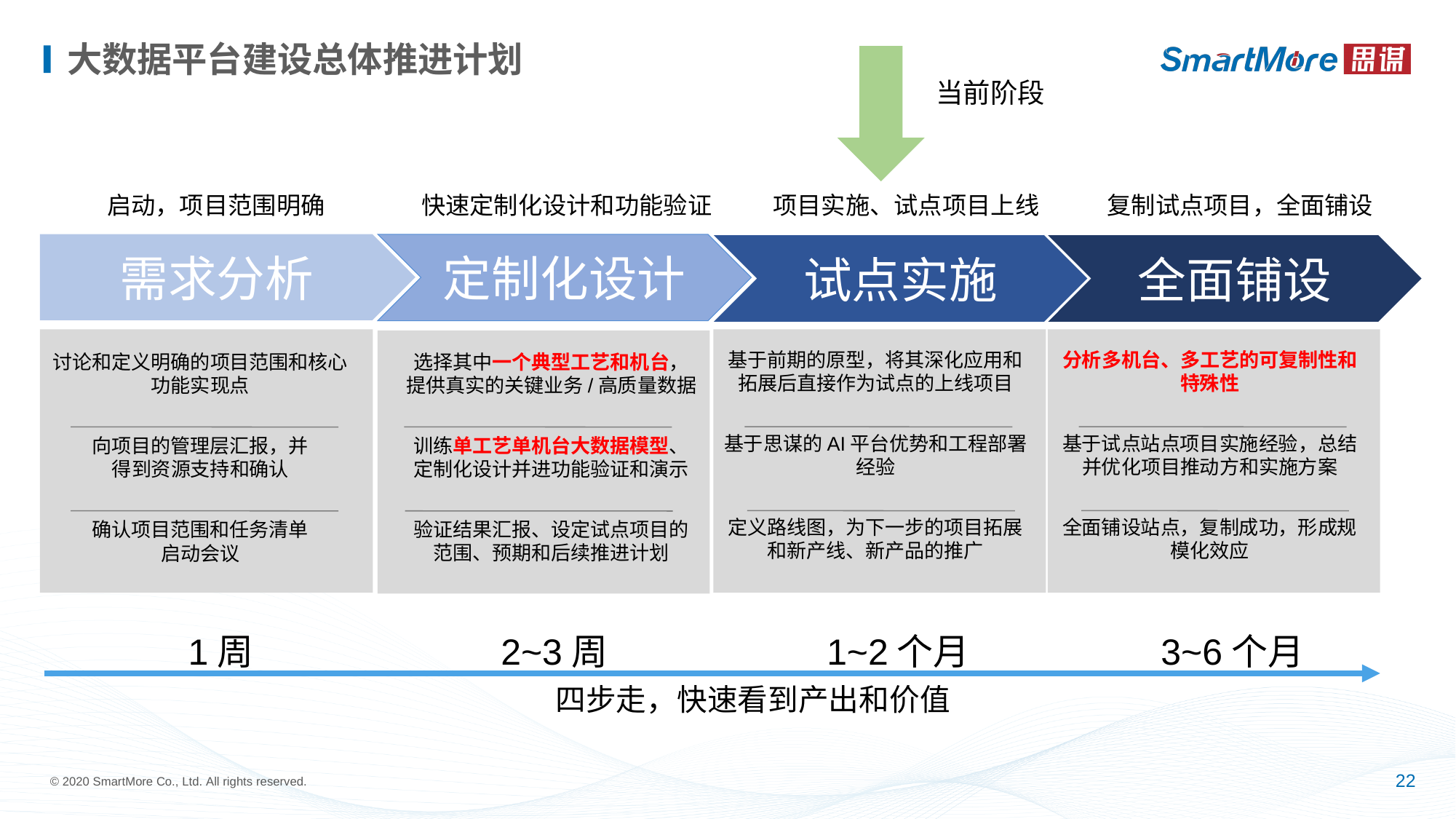

# 大数据平台建设总体推进计划

当前阶段
启动，项目范围明确
快速定制化设计和功能验证
项目实施、试点项目上线
复制试点项目，全面铺设
需求分析
定制化设计
试点实施
全面铺设

基于前期的原型，将其深化应用和拓展后直接作为试点的上线项目
基于思谋的AI平台优势和工程部署经验
定义路线图，为下一步的项目拓展和新产线、新产品的推广
分析多机台、多工艺的可复制性和特殊性
基于试点站点项目实施经验，总结并优化项目推动方和实施方案
全面铺设站点，复制成功，形成规模化效应
选择其中一个典型工艺和机台，提供真实的关键业务/高质量数据
训练单工艺单机台大数据模型、定制化设计并进功能验证和演示
验证结果汇报、设定试点项目的范围、预期和后续推进计划
讨论和定义明确的项目范围和核心功能实现点
向项目的管理层汇报，并
得到资源支持和确认
确认项目范围和任务清单
启动会议
1周
2~3周
1~2个月
3~6个月
四步走，快速看到产出和价值